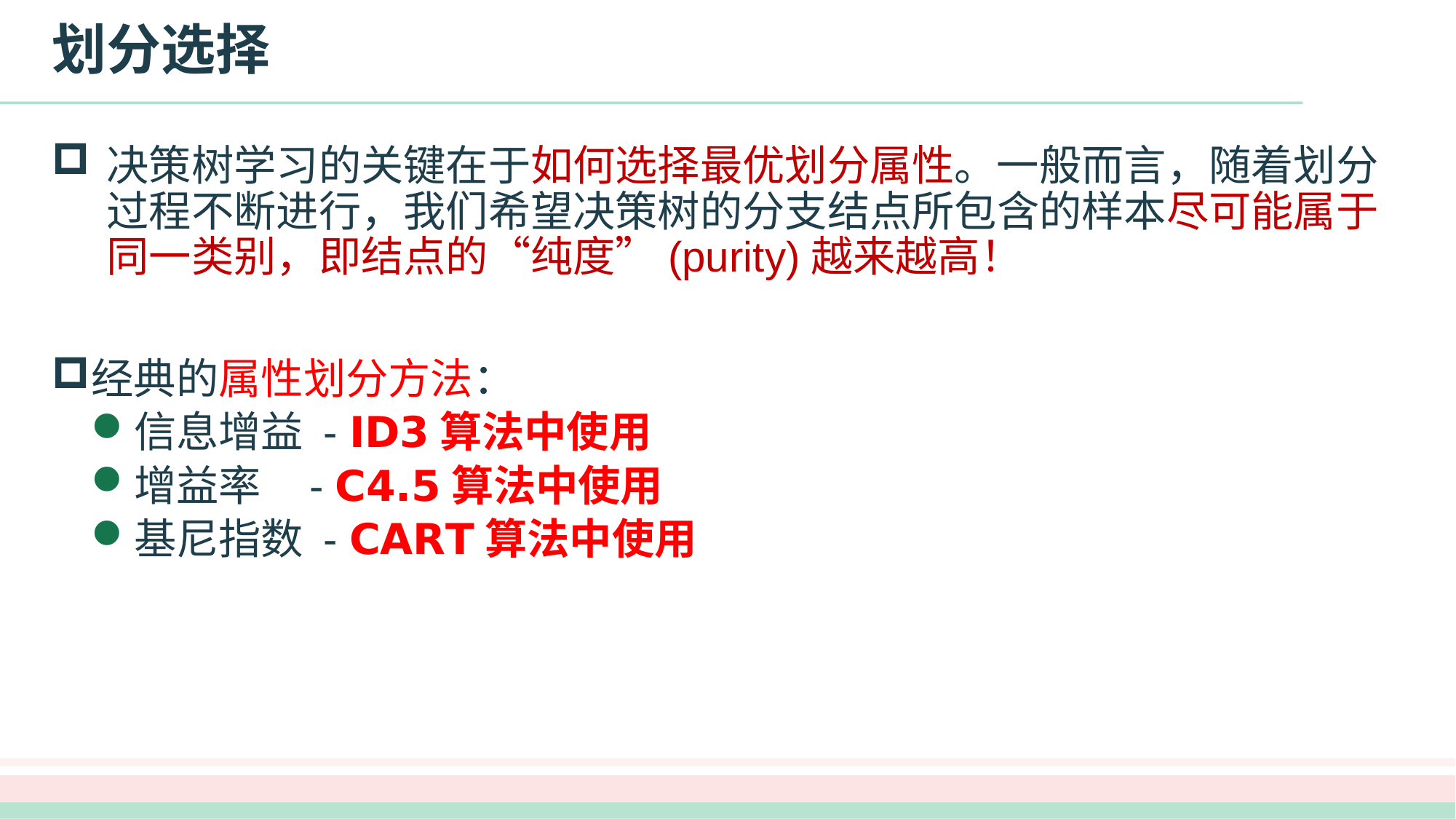

# 划分选择
决策树学习的关键在于如何选择最优划分属性。一般而言，随着划分过程不断进行，我们希望决策树的分支结点所包含的样本尽可能属于同一类别，即结点的“纯度”(purity)越来越高！

经典的属性划分方法：
信息增益 - ID3算法中使用
增益率    - C4.5算法中使用
基尼指数 - CART算法中使用